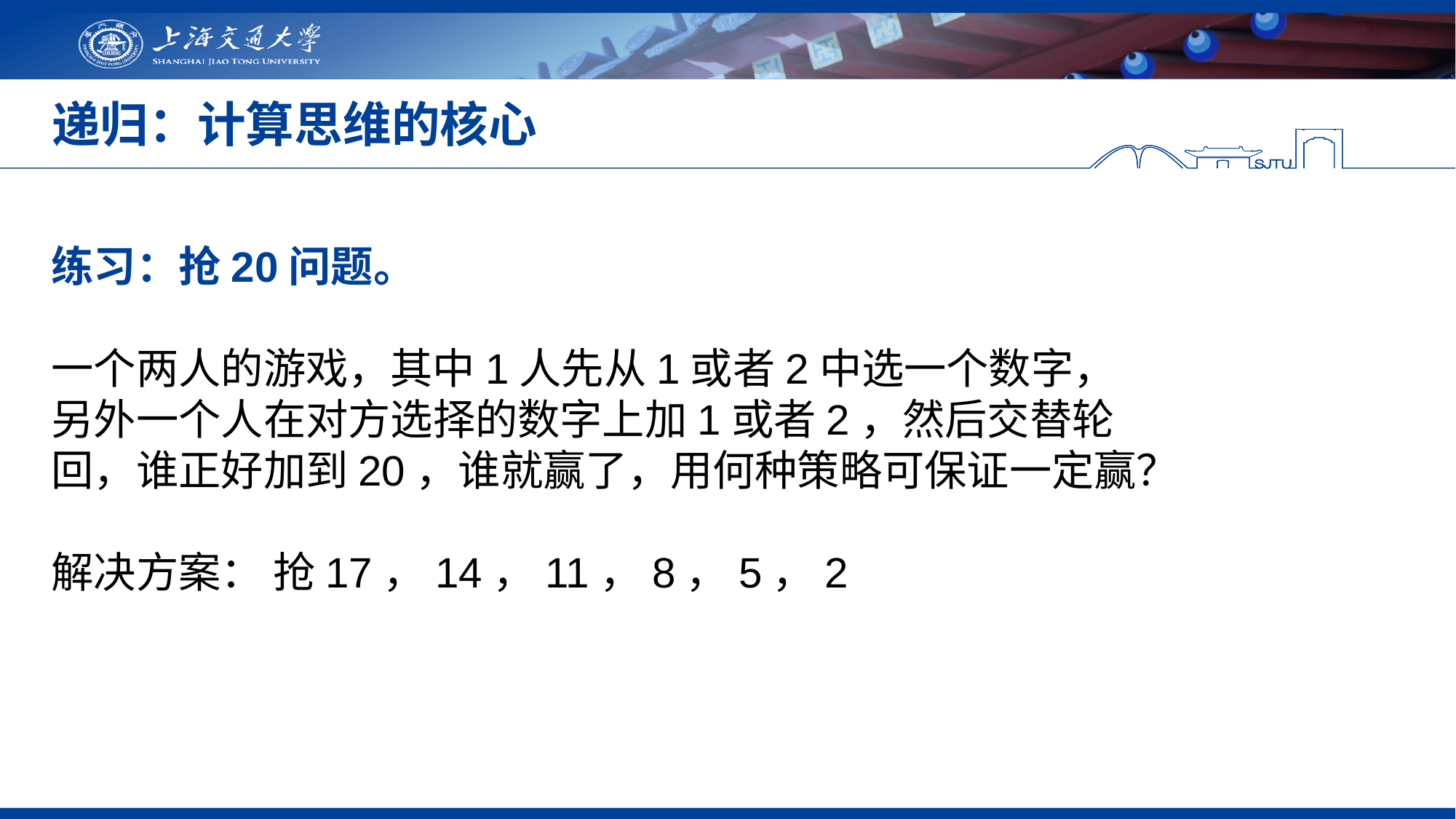

# 递归：计算思维的核心

练习：抢20问题。

一个两人的游戏，其中1人先从1或者2中选一个数字，另外一个人在对方选择的数字上加1或者2，然后交替轮回，谁正好加到20，谁就赢了，用何种策略可保证一定赢？

解决方案： 抢17，14，11，8，5，2